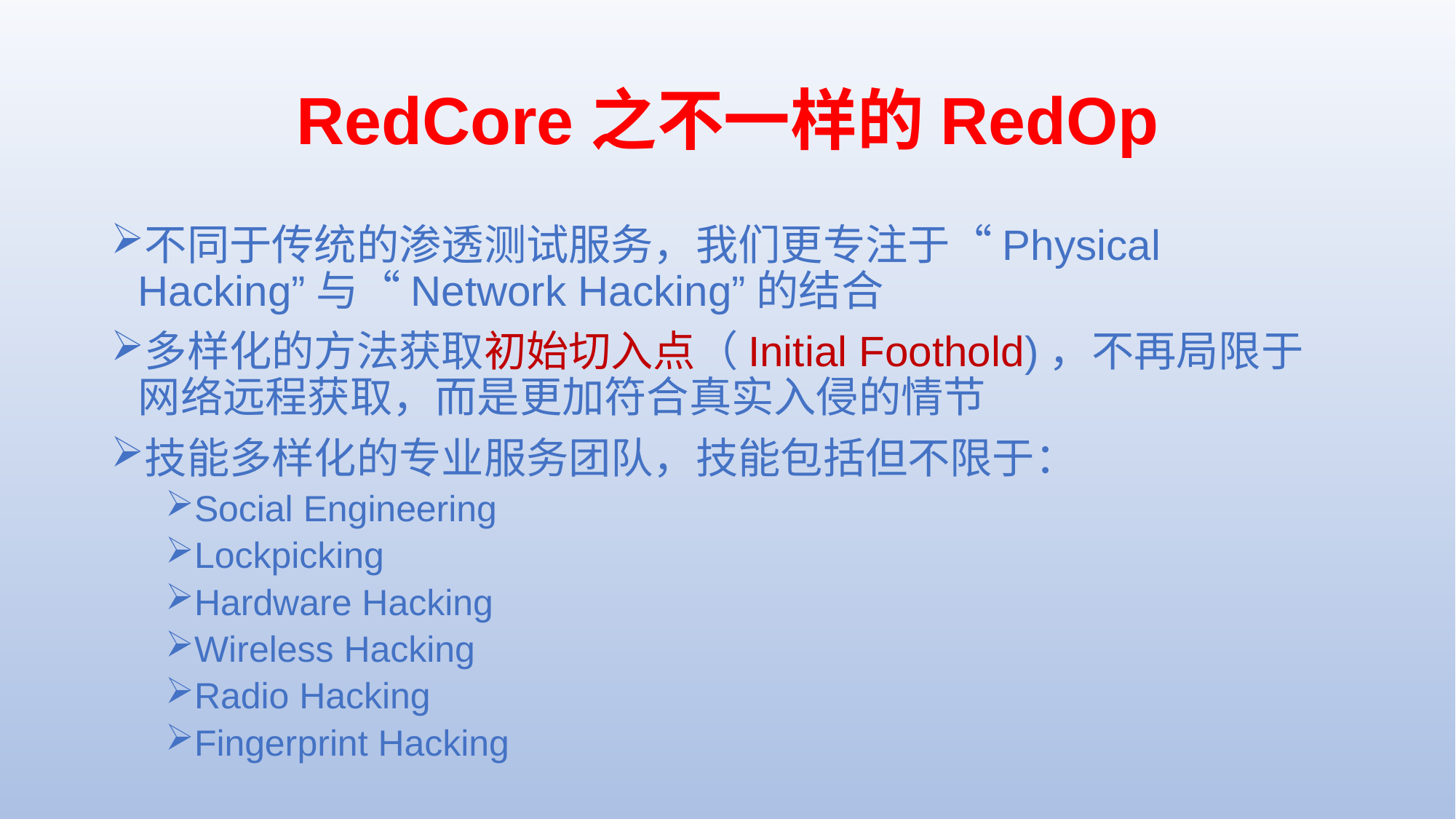

# RedCore之不一样的RedOp
不同于传统的渗透测试服务，我们更专注于“Physical Hacking”与“Network Hacking”的结合
多样化的方法获取初始切入点（Initial Foothold)，不再局限于网络远程获取，而是更加符合真实入侵的情节
技能多样化的专业服务团队，技能包括但不限于：
Social Engineering
Lockpicking
Hardware Hacking
Wireless Hacking
Radio Hacking
Fingerprint Hacking